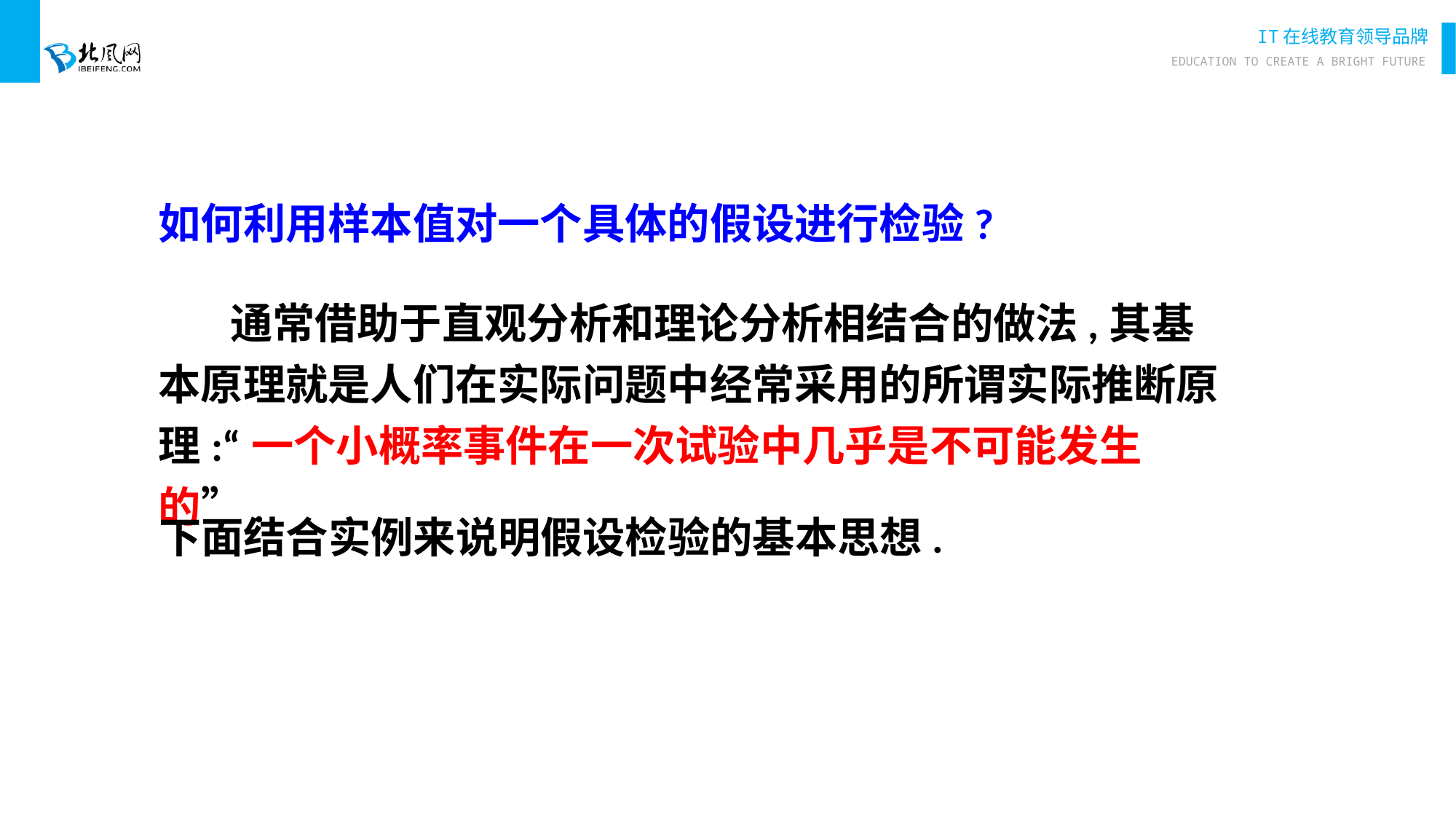

如何利用样本值对一个具体的假设进行检验?
         通常借助于直观分析和理论分析相结合的做法,其基本原理就是人们在实际问题中经常采用的所谓实际推断原理:“一个小概率事件在一次试验中几乎是不可能发生的”.
下面结合实例来说明假设检验的基本思想.